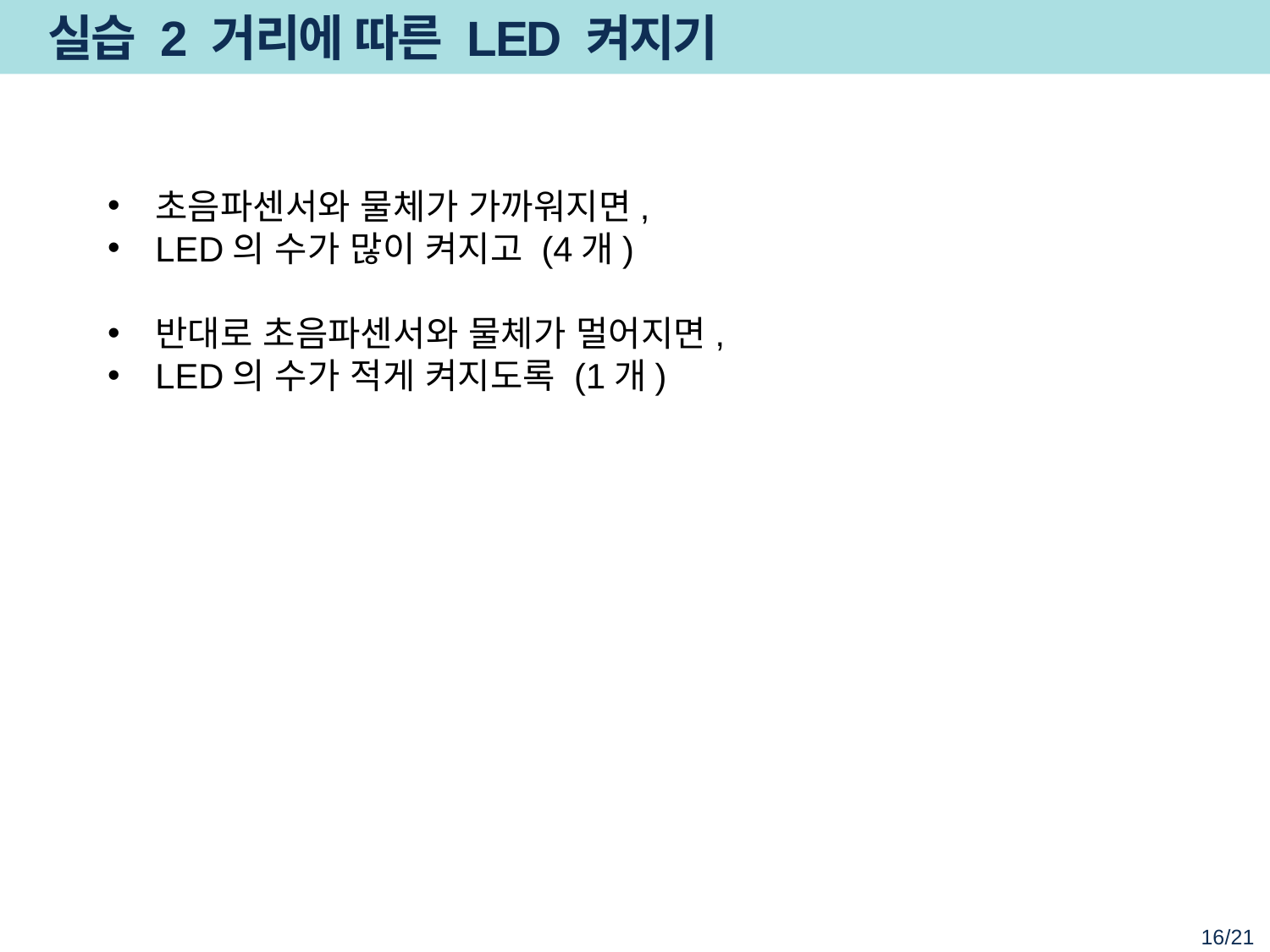

# 실습 2 거리에 따른 LED 켜지기
초음파센서와 물체가 가까워지면,
LED의 수가 많이 켜지고 (4개)

반대로 초음파센서와 물체가 멀어지면,
LED의 수가 적게 켜지도록 (1개)